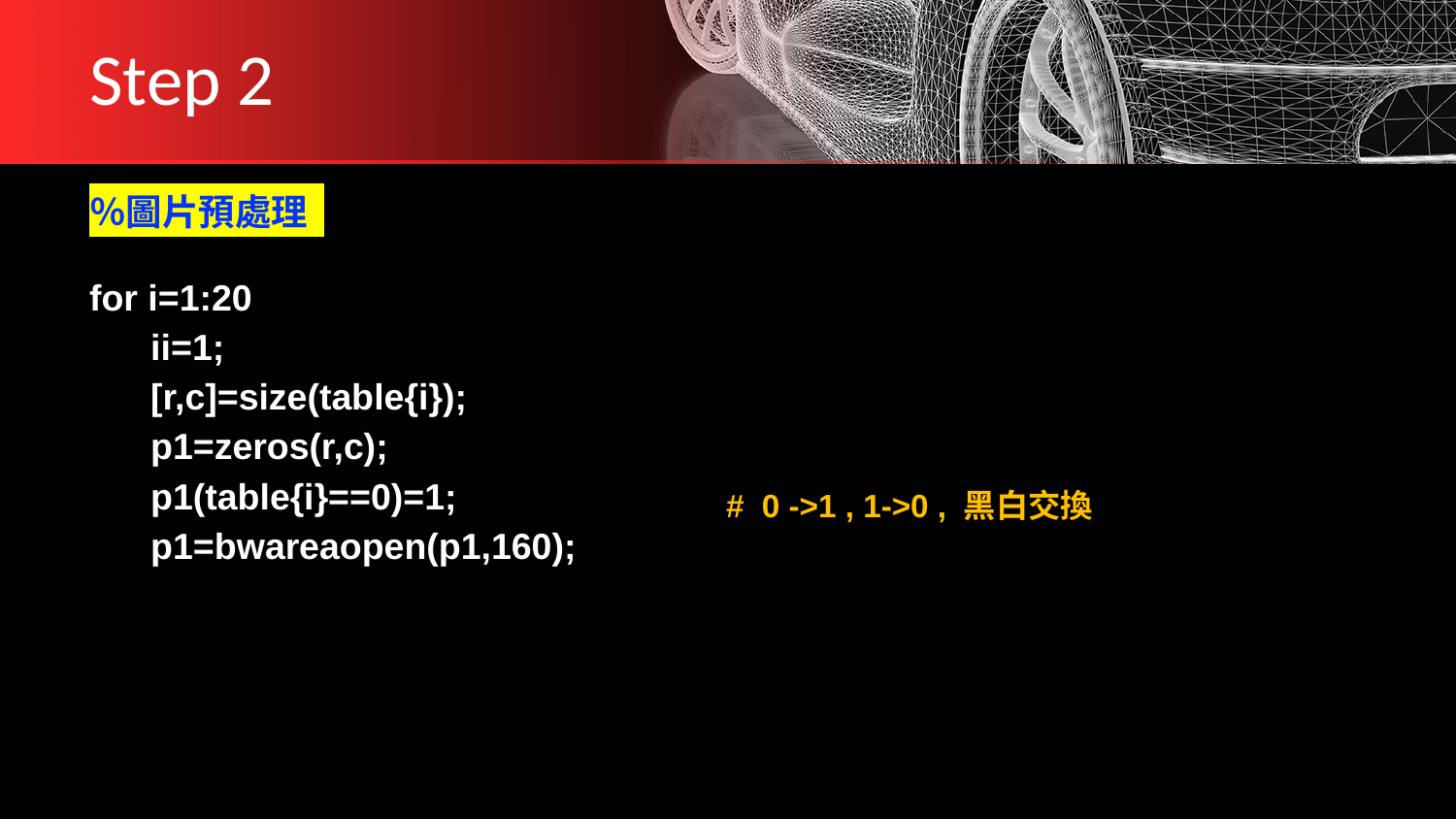

# Step 2
％圖片預處理

for i=1:20
      ii=1;
      [r,c]=size(table{i});
      p1=zeros(r,c);
      p1(table{i}==0)=1;
      p1=bwareaopen(p1,160);

 #  0 ->1 , 1->0 , 黑白交換